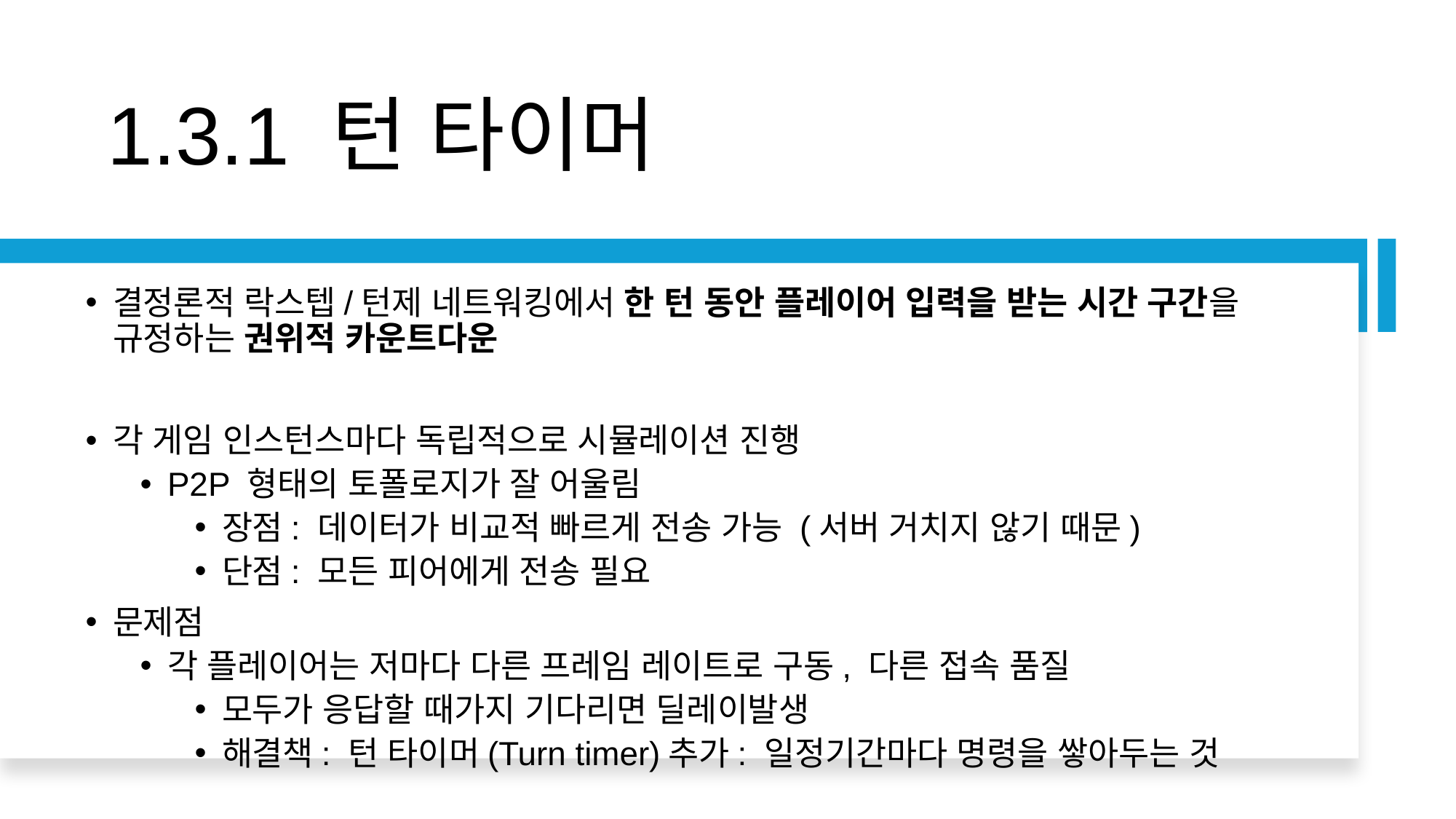

# 1.3.1 턴 타이머

결정론적 락스텝/턴제 네트워킹에서 한 턴 동안 플레이어 입력을 받는 시간 구간을 규정하는 권위적 카운트다운

각 게임 인스턴스마다 독립적으로 시뮬레이션 진행
P2P 형태의 토폴로지가 잘 어울림
장점: 데이터가 비교적 빠르게 전송 가능 (서버 거치지 않기 때문)
단점: 모든 피어에게 전송 필요
문제점
각 플레이어는 저마다 다른 프레임 레이트로 구동, 다른 접속 품질
모두가 응답할 때가지 기다리면 딜레이발생
해결책: 턴 타이머(Turn timer)추가: 일정기간마다 명령을 쌓아두는 것